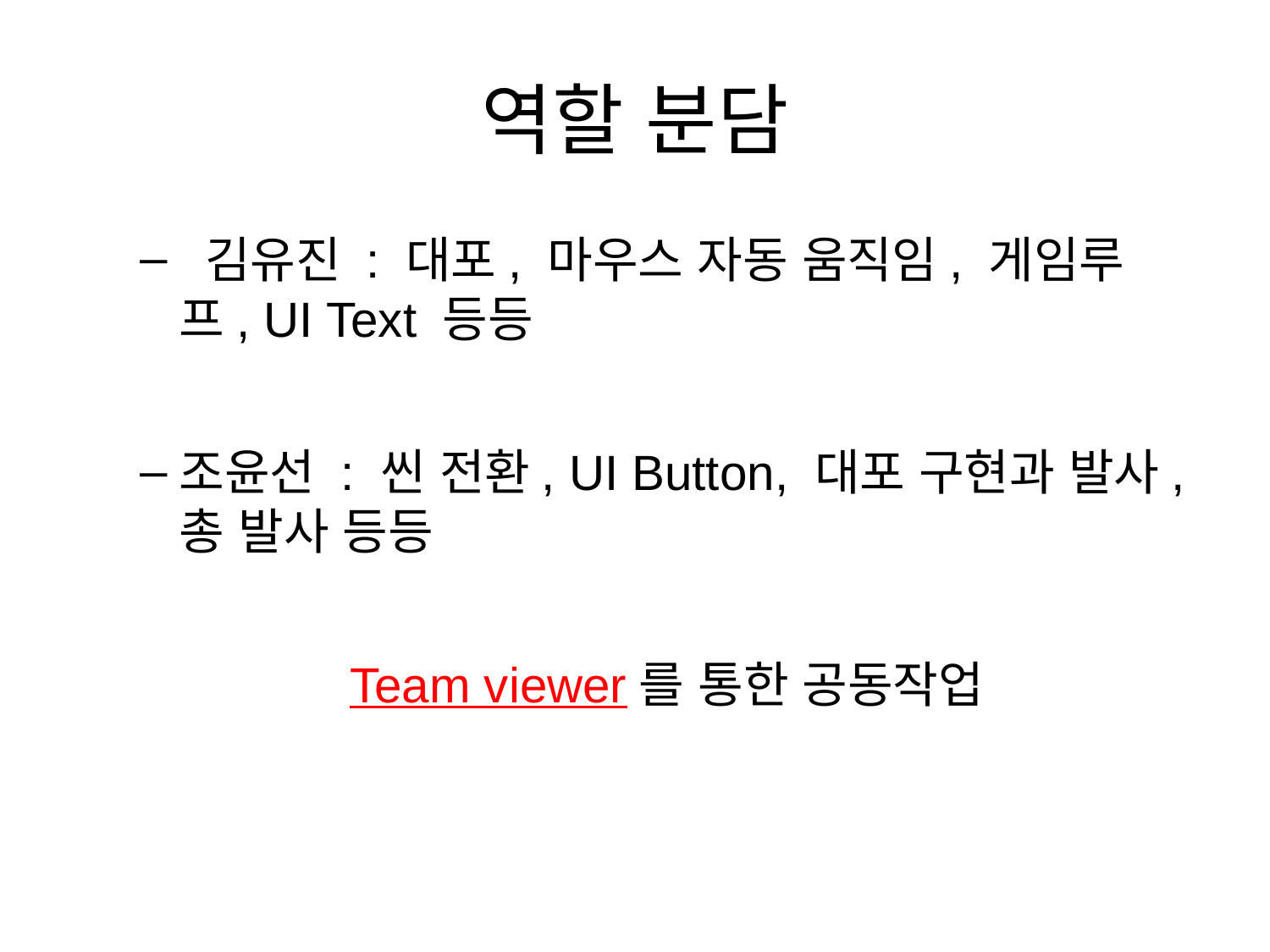

# 역할 분담
 김유진 : 대포, 마우스 자동 움직임, 게임루프, UI Text 등등

조윤선 : 씬 전환, UI Button, 대포 구현과 발사, 총 발사 등등

Team viewer를 통한 공동작업